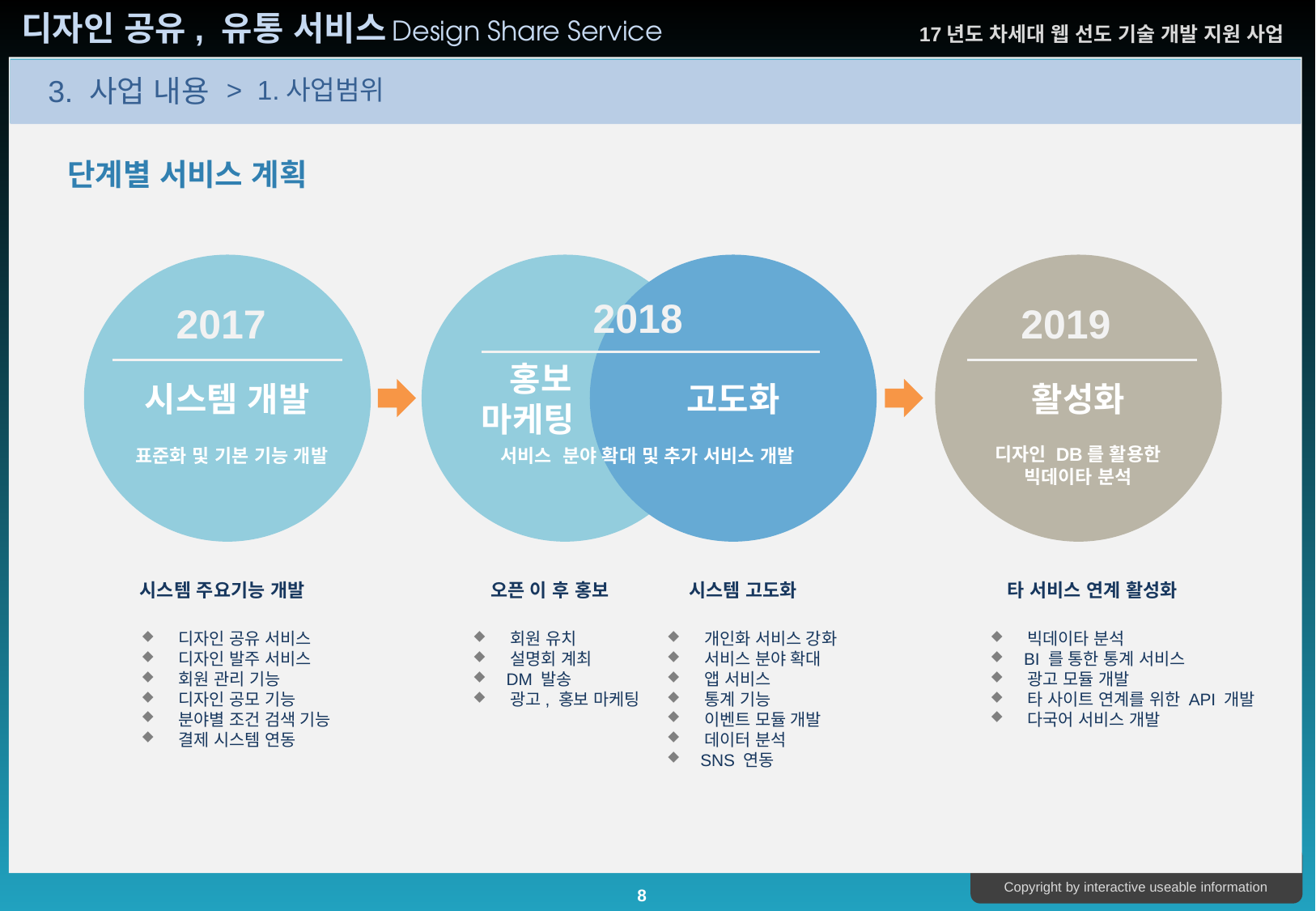

>  1.사업범위
단계별 서비스 계획
시스템 개발
    홍보
 마케팅
고도화
활성화
2018
2017
2019

표준화 및 기본 기능 개발
서비스  분야 확대 및 추가 서비스 개발
디자인 DB를 활용한
빅데이타 분석
시스템 주요기능 개발
오픈 이 후 홍보
시스템 고도화
타 서비스 연계 활성화
 디자인 공유 서비스
 디자인 발주 서비스
 회원 관리 기능
 디자인 공모 기능
 분야별 조건 검색 기능
 결제 시스템 연동
 회원 유치
 설명회 계최
 DM 발송
 광고, 홍보 마케팅
 개인화 서비스 강화
 서비스 분야 확대
 앱 서비스
 통계 기능
 이벤트 모듈 개발
 데이터 분석
 SNS 연동
 빅데이타 분석
 BI 를 통한 통계 서비스
 광고 모듈 개발
 타 사이트 연계를 위한 API 개발
 다국어 서비스 개발